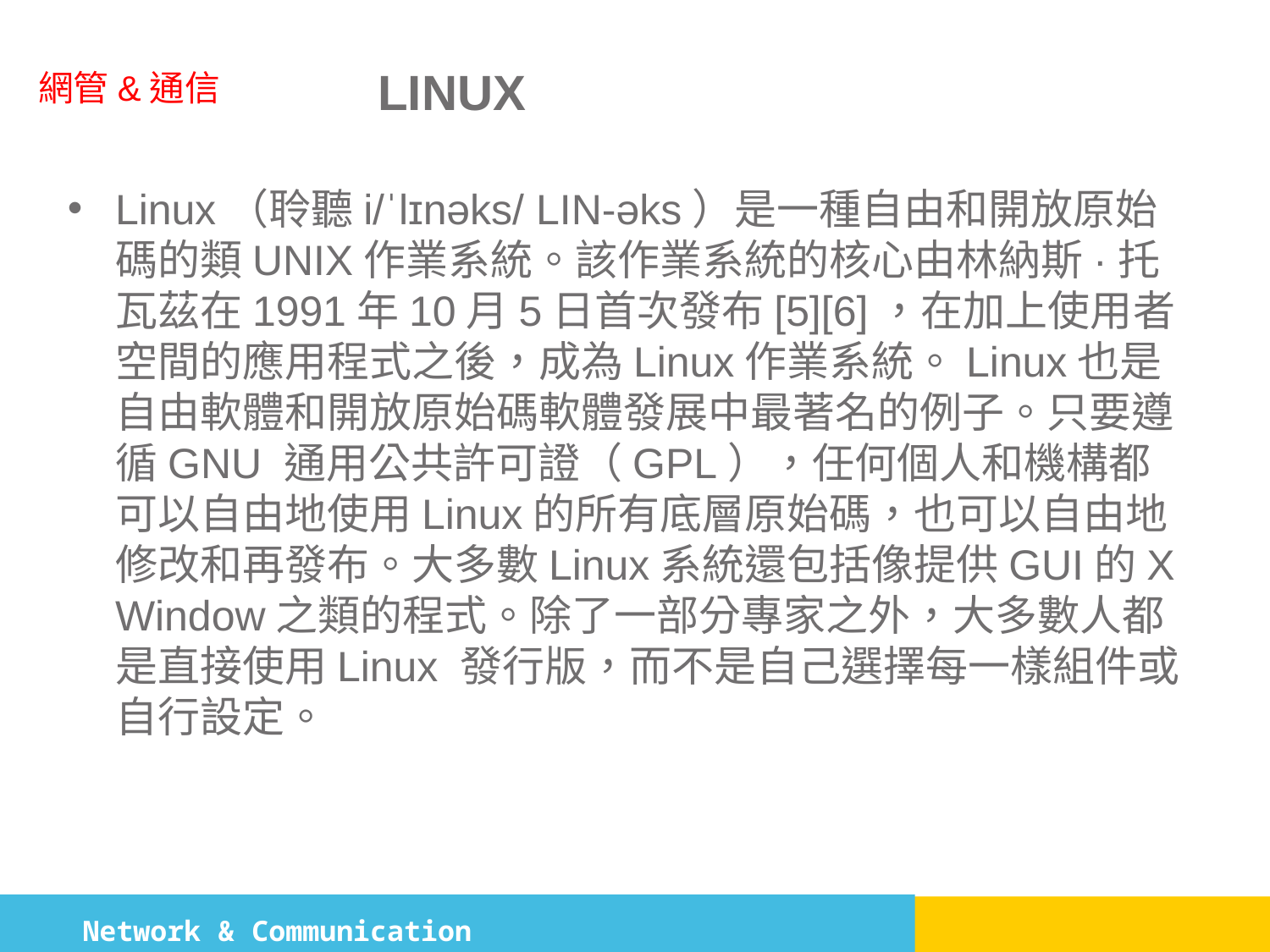

# LINUX
Linux（聆聽i/ˈlɪnəks/ LIN-əks）是一種自由和開放原始碼的類UNIX作業系統。該作業系統的核心由林納斯·托瓦茲在1991年10月5日首次發布[5][6]，在加上使用者空間的應用程式之後，成為Linux作業系統。Linux也是自由軟體和開放原始碼軟體發展中最著名的例子。只要遵循GNU 通用公共許可證（GPL），任何個人和機構都可以自由地使用Linux的所有底層原始碼，也可以自由地修改和再發布。大多數Linux系統還包括像提供GUI的X Window之類的程式。除了一部分專家之外，大多數人都是直接使用Linux 發行版，而不是自己選擇每一樣組件或自行設定。